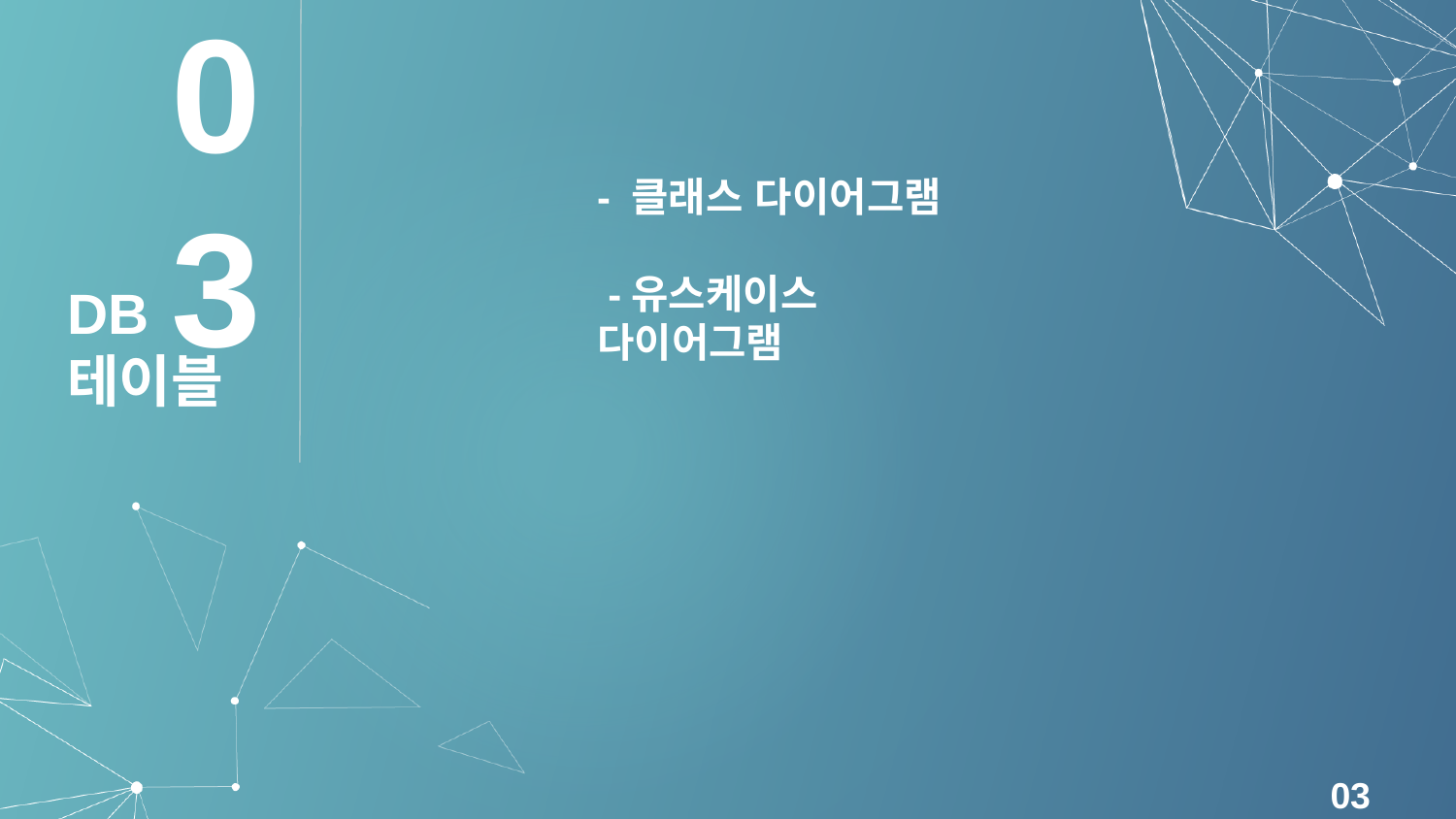

03
- 클래스 다이어그램

 -유스케이스 다이어그램
DB테이블
03 UML